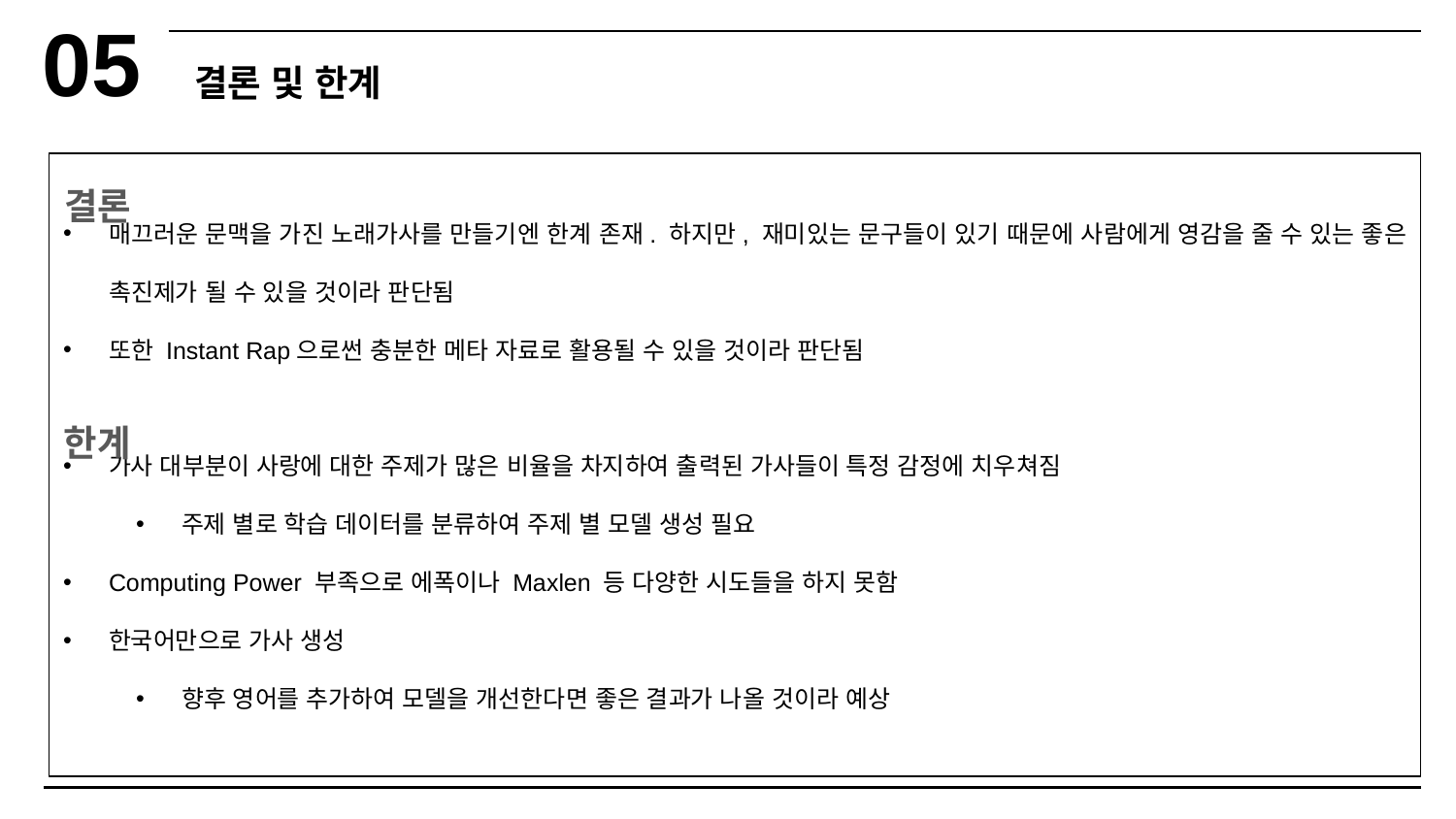

05
결론 및 한계

매끄러운 문맥을 가진 노래가사를 만들기엔 한계 존재. 하지만, 재미있는 문구들이 있기 때문에 사람에게 영감을 줄 수 있는 좋은 촉진제가 될 수 있을 것이라 판단됨
또한 Instant Rap으로썬 충분한 메타 자료로 활용될 수 있을 것이라 판단됨

가사 대부분이 사랑에 대한 주제가 많은 비율을 차지하여 출력된 가사들이 특정 감정에 치우쳐짐
주제 별로 학습 데이터를 분류하여 주제 별 모델 생성 필요
Computing Power 부족으로 에폭이나 Maxlen 등 다양한 시도들을 하지 못함
한국어만으로 가사 생성
향후 영어를 추가하여 모델을 개선한다면 좋은 결과가 나올 것이라 예상
결론
한계